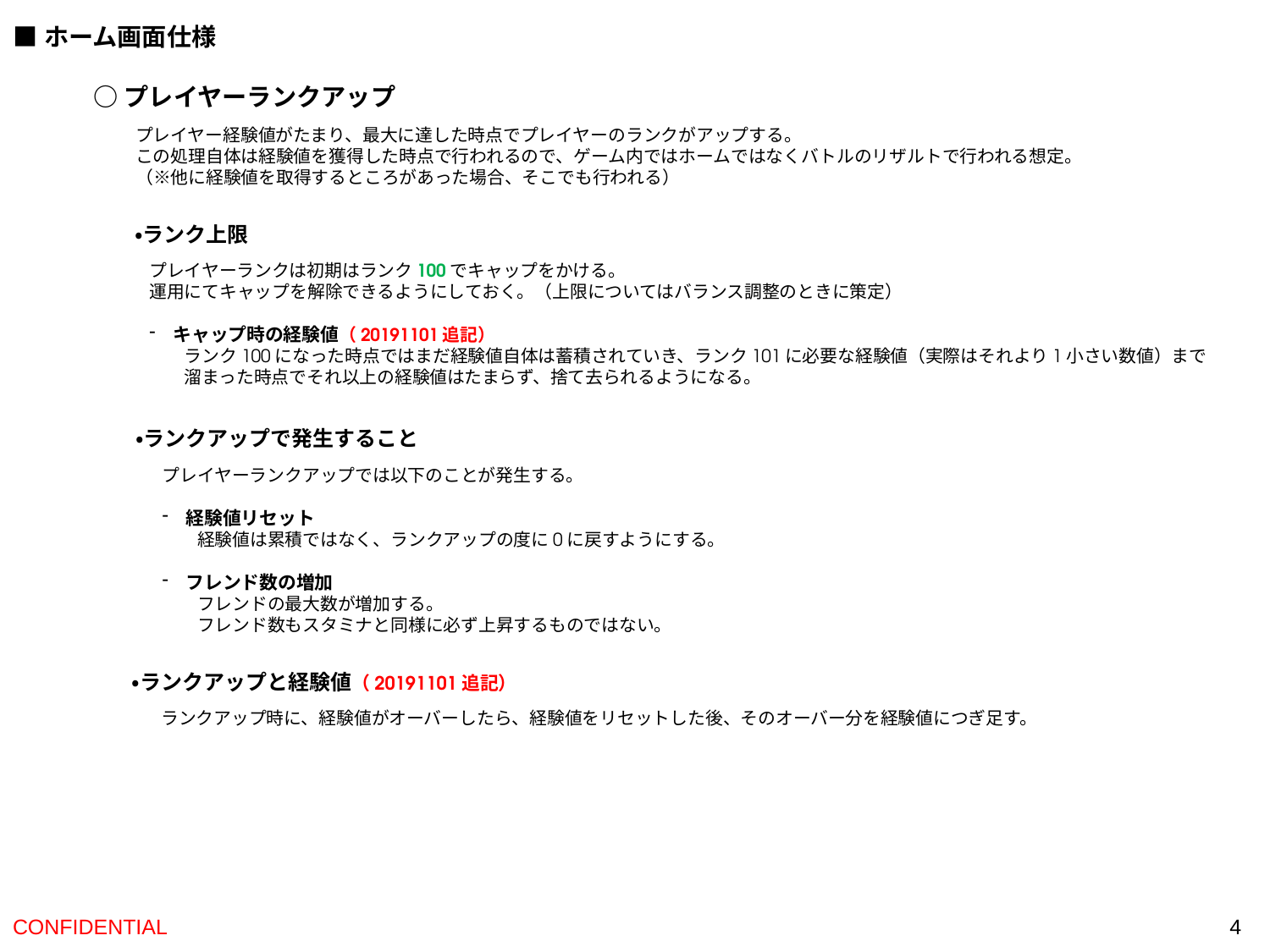

■ホーム画面仕様
○プレイヤーランクアップ
プレイヤー経験値がたまり、最大に達した時点でプレイヤーのランクがアップする。
この処理自体は経験値を獲得した時点で行われるので、ゲーム内ではホームではなくバトルのリザルトで行われる想定。
（※他に経験値を取得するところがあった場合、そこでも行われる）
・ランク上限
プレイヤーランクは初期はランク100でキャップをかける。
運用にてキャップを解除できるようにしておく。（上限についてはバランス調整のときに策定）

キャップ時の経験値（20191101追記）
　　ランク100になった時点ではまだ経験値自体は蓄積されていき、ランク101に必要な経験値（実際はそれより1小さい数値）まで
　　溜まった時点でそれ以上の経験値はたまらず、捨て去られるようになる。
・ランクアップで発生すること
プレイヤーランクアップでは以下のことが発生する。

経験値リセット
　　経験値は累積ではなく、ランクアップの度に0に戻すようにする。

フレンド数の増加
　　フレンドの最大数が増加する。
　　フレンド数もスタミナと同様に必ず上昇するものではない。
・ランクアップと経験値（20191101追記）
ランクアップ時に、経験値がオーバーしたら、経験値をリセットした後、そのオーバー分を経験値につぎ足す。
4
CONFIDENTIAL